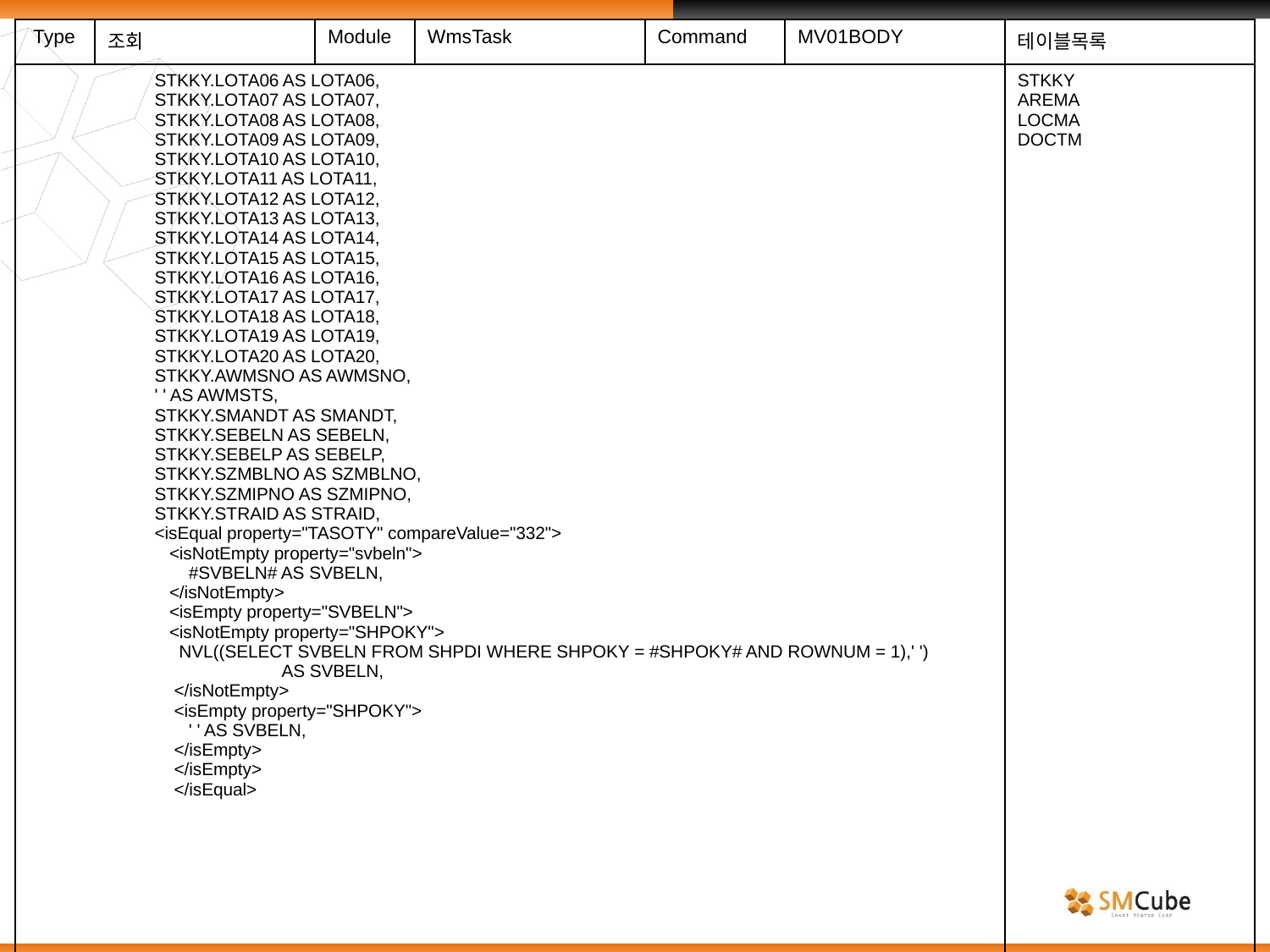

| Type | 조회 | Module | WmsTask | Command | MV01BODY | 테이블목록 |
| --- | --- | --- | --- | --- | --- | --- |
| STKKY.LOTA06 AS LOTA06, STKKY.LOTA07 AS LOTA07, STKKY.LOTA08 AS LOTA08, STKKY.LOTA09 AS LOTA09, STKKY.LOTA10 AS LOTA10, STKKY.LOTA11 AS LOTA11, STKKY.LOTA12 AS LOTA12, STKKY.LOTA13 AS LOTA13, STKKY.LOTA14 AS LOTA14, STKKY.LOTA15 AS LOTA15, STKKY.LOTA16 AS LOTA16, STKKY.LOTA17 AS LOTA17, STKKY.LOTA18 AS LOTA18, STKKY.LOTA19 AS LOTA19, STKKY.LOTA20 AS LOTA20, STKKY.AWMSNO AS AWMSNO, ' ' AS AWMSTS, STKKY.SMANDT AS SMANDT, STKKY.SEBELN AS SEBELN, STKKY.SEBELP AS SEBELP, STKKY.SZMBLNO AS SZMBLNO, STKKY.SZMIPNO AS SZMIPNO, STKKY.STRAID AS STRAID, <isEqual property="TASOTY" compareValue="332"> <isNotEmpty property="svbeln"> #SVBELN# AS SVBELN, </isNotEmpty> <isEmpty property="SVBELN"> <isNotEmpty property="SHPOKY"> NVL((SELECT SVBELN FROM SHPDI WHERE SHPOKY = #SHPOKY# AND ROWNUM = 1),' ') AS SVBELN, </isNotEmpty> <isEmpty property="SHPOKY"> ' ' AS SVBELN, </isEmpty> </isEmpty> </isEqual> |  |  |  |  |  | STKKY AREMA LOCMA DOCTM |